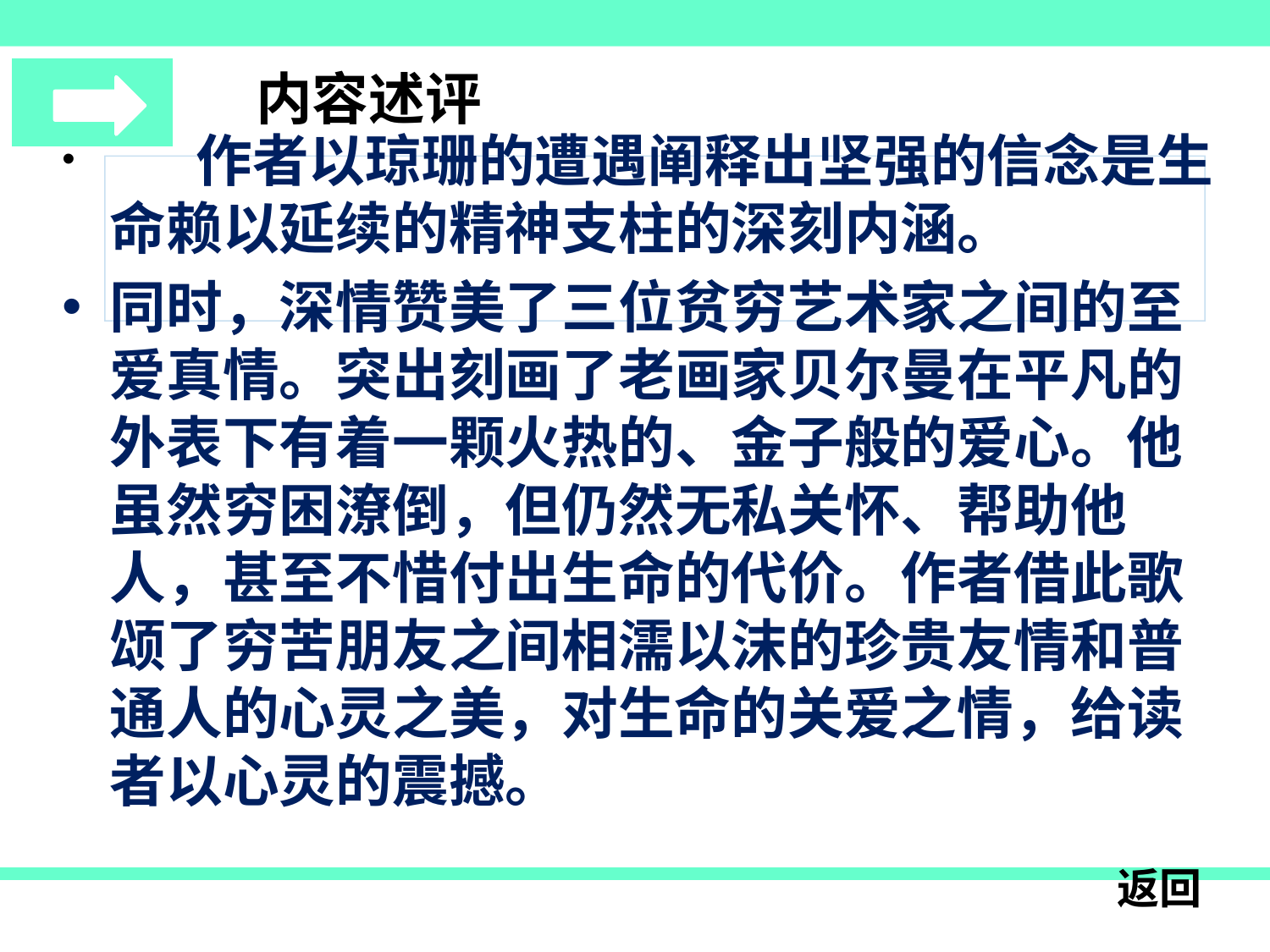

内容述评
      作者以琼珊的遭遇阐释出坚强的信念是生命赖以延续的精神支柱的深刻内涵。
同时，深情赞美了三位贫穷艺术家之间的至爱真情。突出刻画了老画家贝尔曼在平凡的外表下有着一颗火热的、金子般的爱心。他虽然穷困潦倒，但仍然无私关怀、帮助他人，甚至不惜付出生命的代价。作者借此歌颂了穷苦朋友之间相濡以沫的珍贵友情和普通人的心灵之美，对生命的关爱之情，给读者以心灵的震撼。

返回